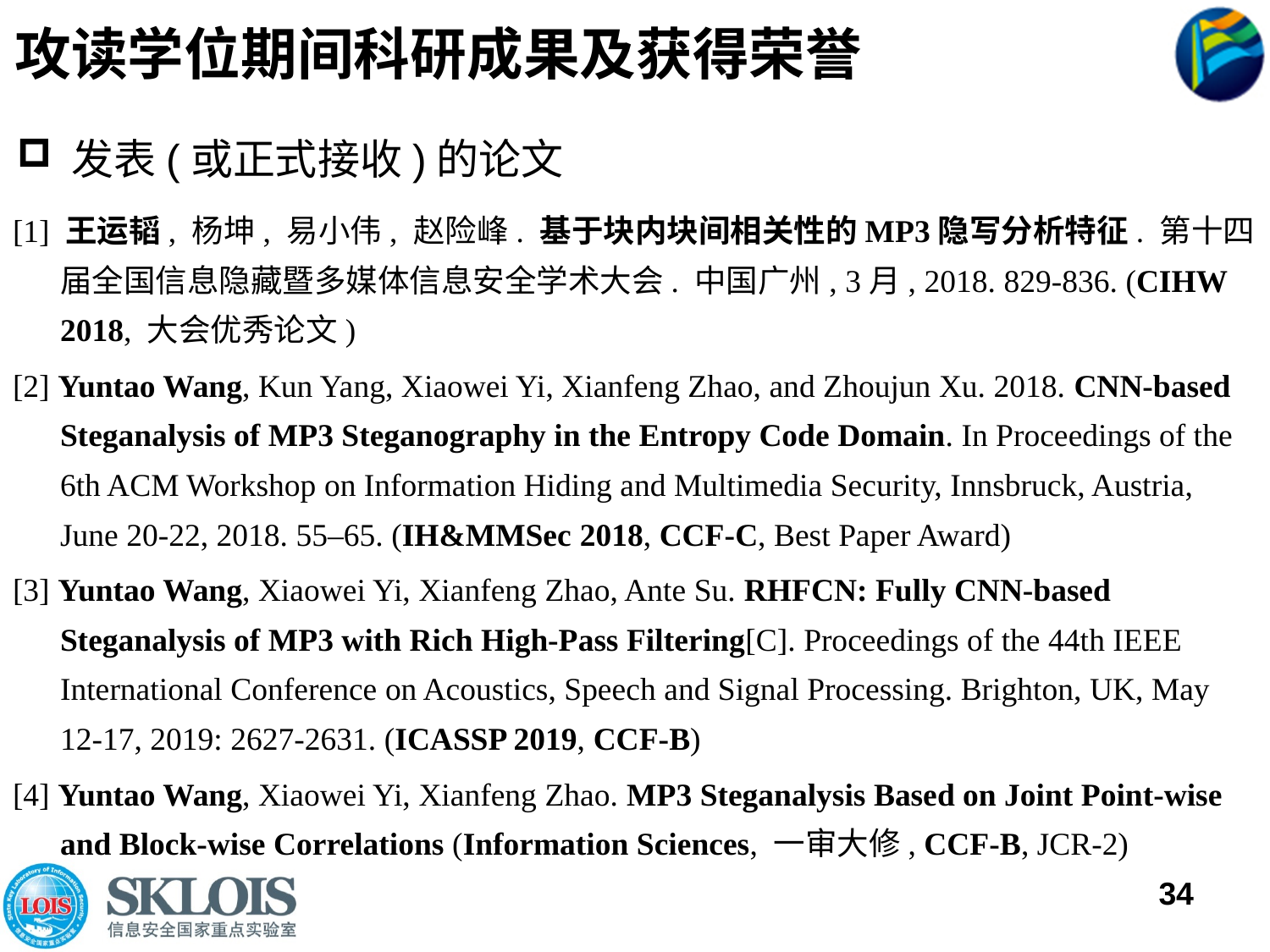

# 攻读学位期间科研成果及获得荣誉
 发表(或正式接收)的论文
[1] 王运韬, 杨坤, 易小伟, 赵险峰. 基于块内块间相关性的MP3隐写分析特征. 第十四届全国信息隐藏暨多媒体信息安全学术大会. 中国广州, 3月, 2018. 829-836. (CIHW 2018, 大会优秀论文)
[2] Yuntao Wang, Kun Yang, Xiaowei Yi, Xianfeng Zhao, and Zhoujun Xu. 2018. CNN-based Steganalysis of MP3 Steganography in the Entropy Code Domain. In Proceedings of the  6th ACM Workshop on Information Hiding and Multimedia Security, Innsbruck, Austria, June 20-22, 2018. 55–65. (IH&MMSec 2018, CCF-C, Best Paper Award)
[3] Yuntao Wang, Xiaowei Yi, Xianfeng Zhao, Ante Su. RHFCN: Fully CNN-based Steganalysis of MP3 with Rich High-Pass Filtering[C]. Proceedings of the 44th IEEE International Conference on Acoustics, Speech and Signal Processing. Brighton, UK, May 12-17, 2019: 2627-2631. (ICASSP 2019, CCF-B)
[4] Yuntao Wang, Xiaowei Yi, Xianfeng Zhao. MP3 Steganalysis Based on Joint Point-wise and Block-wise Correlations (Information Sciences, 一审大修, CCF-B, JCR-2)

34